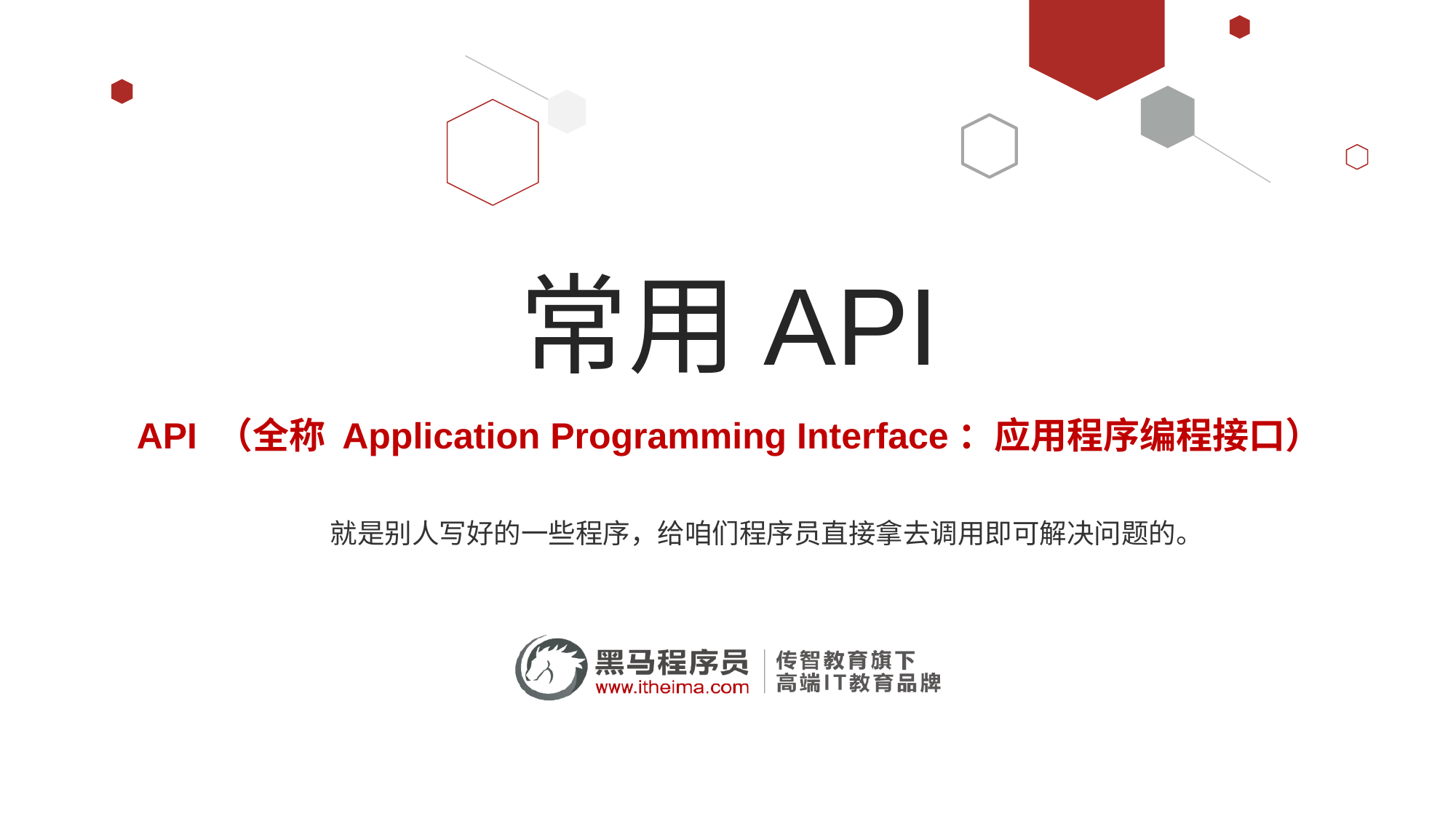

# 常用API
API （全称 Application Programming Interface：应用程序编程接口）
      就是别人写好的一些程序，给咱们程序员直接拿去调用即可解决问题的。